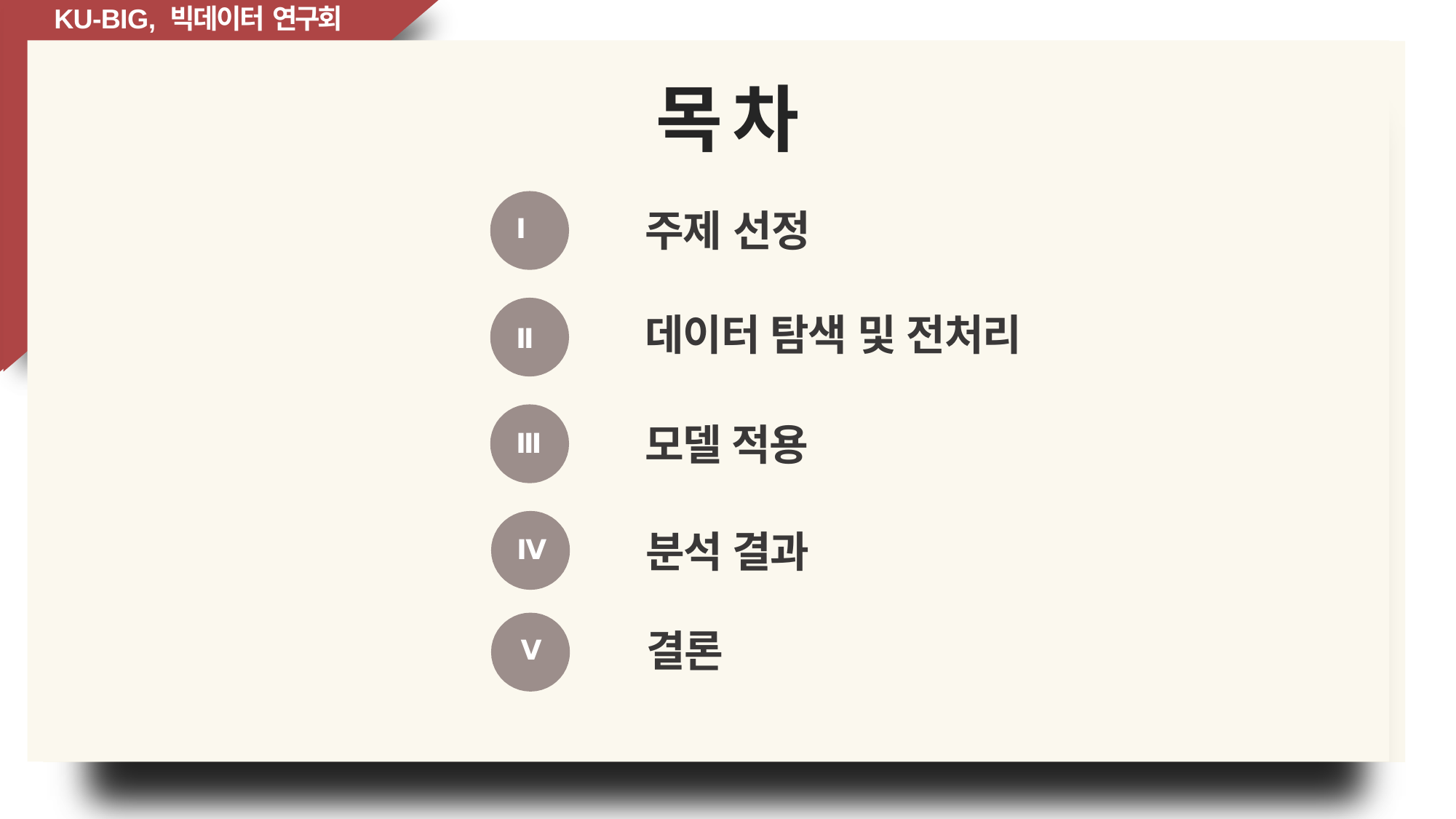

KU-BIG, 빅데이터 연구회

# 목차

주제 선정
Ⅰ

데이터 탐색 및 전처리
Ⅱ

모델 적용
Ⅲ

분석 결과
Ⅳ

Ⅴ
결론